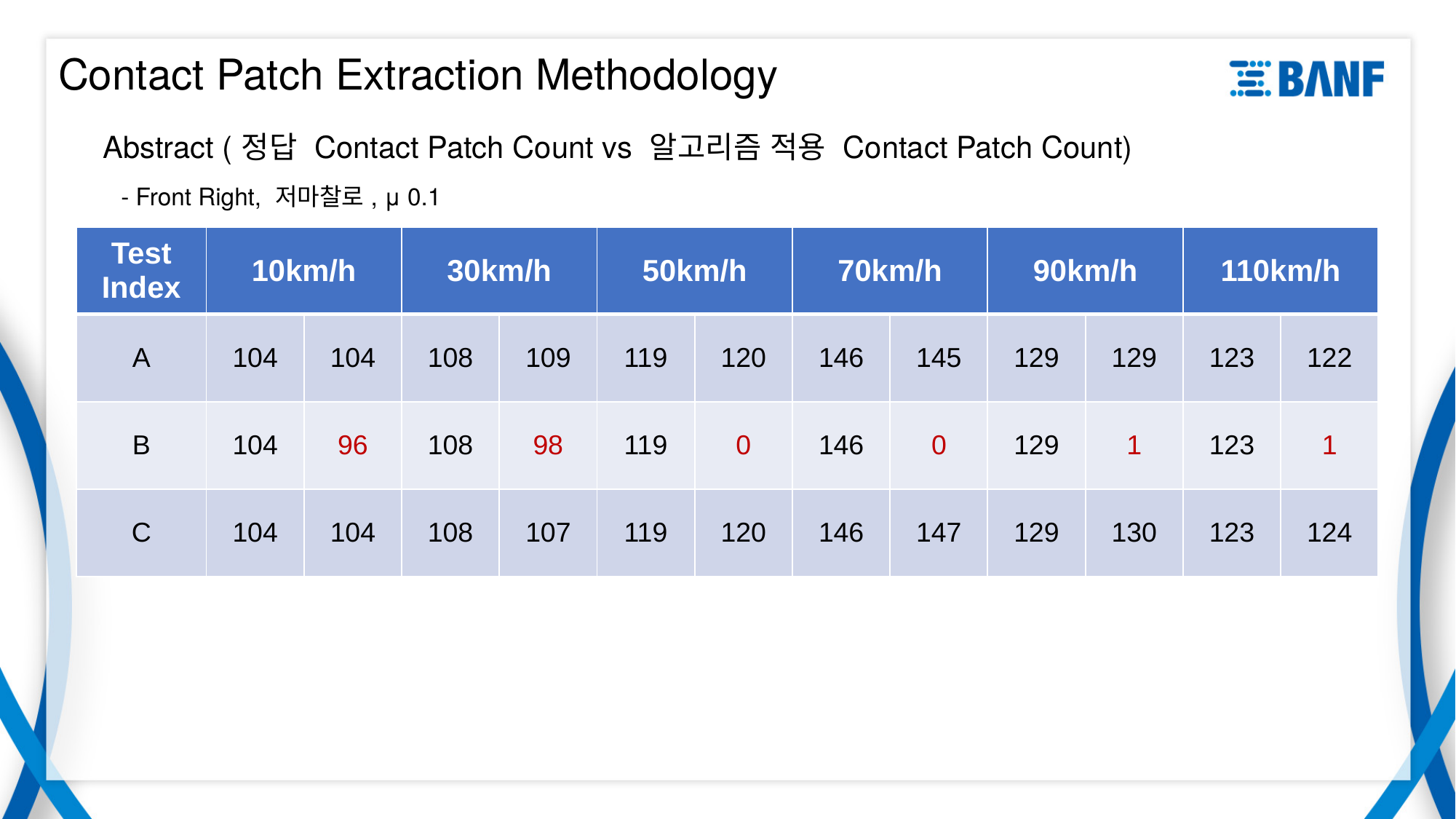

# Contact Patch Extraction Methodology
Abstract (정답 Contact Patch Count vs 알고리즘 적용 Contact Patch Count)
- Front Right, 저마찰로, μ 0.1
| Test Index | 10km/h |  | 30km/h |  | 50km/h |  | 70km/h |  | 90km/h |  | 110km/h |  |
| --- | --- | --- | --- | --- | --- | --- | --- | --- | --- | --- | --- | --- |
| A | 104 | 104 | 108 | 109 | 119 | 120 | 146 | 145 | 129 | 129 | 123 | 122 |
| B | 104 | 96 | 108 | 98 | 119 | 0 | 146 | 0 | 129 | 1 | 123 | 1 |
| C | 104 | 104 | 108 | 107 | 119 | 120 | 146 | 147 | 129 | 130 | 123 | 124 |